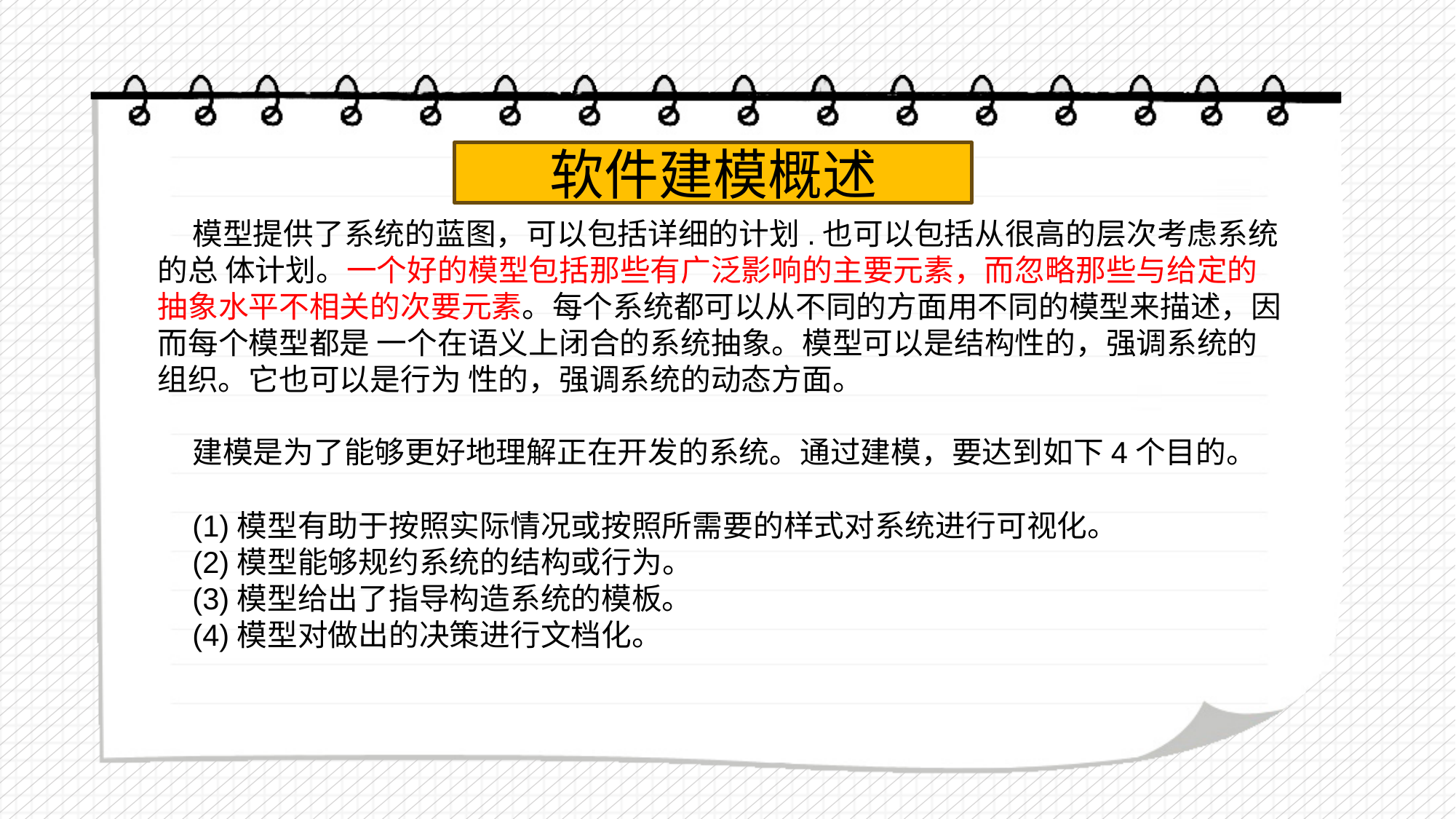

软件建模概述
模型提供了系统的蓝图，可以包括详细的计划.也可以包括从很高的层次考虑系统的总 体计划。一个好的模型包括那些有广泛影响的主要元素，而忽略那些与给定的抽象水平不相关的次要元素。每个系统都可以从不同的方面用不同的模型来描述，因而每个模型都是 一个在语义上闭合的系统抽象。模型可以是结构性的，强调系统的组织。它也可以是行为 性的，强调系统的动态方面。

建模是为了能够更好地理解正在开发的系统。通过建模，要达到如下4个目的。

(1)模型有助于按照实际情况或按照所需要的样式对系统进行可视化。
(2)模型能够规约系统的结构或行为。
(3)模型给出了指导构造系统的模板。
(4)模型对做出的决策进行文档化。